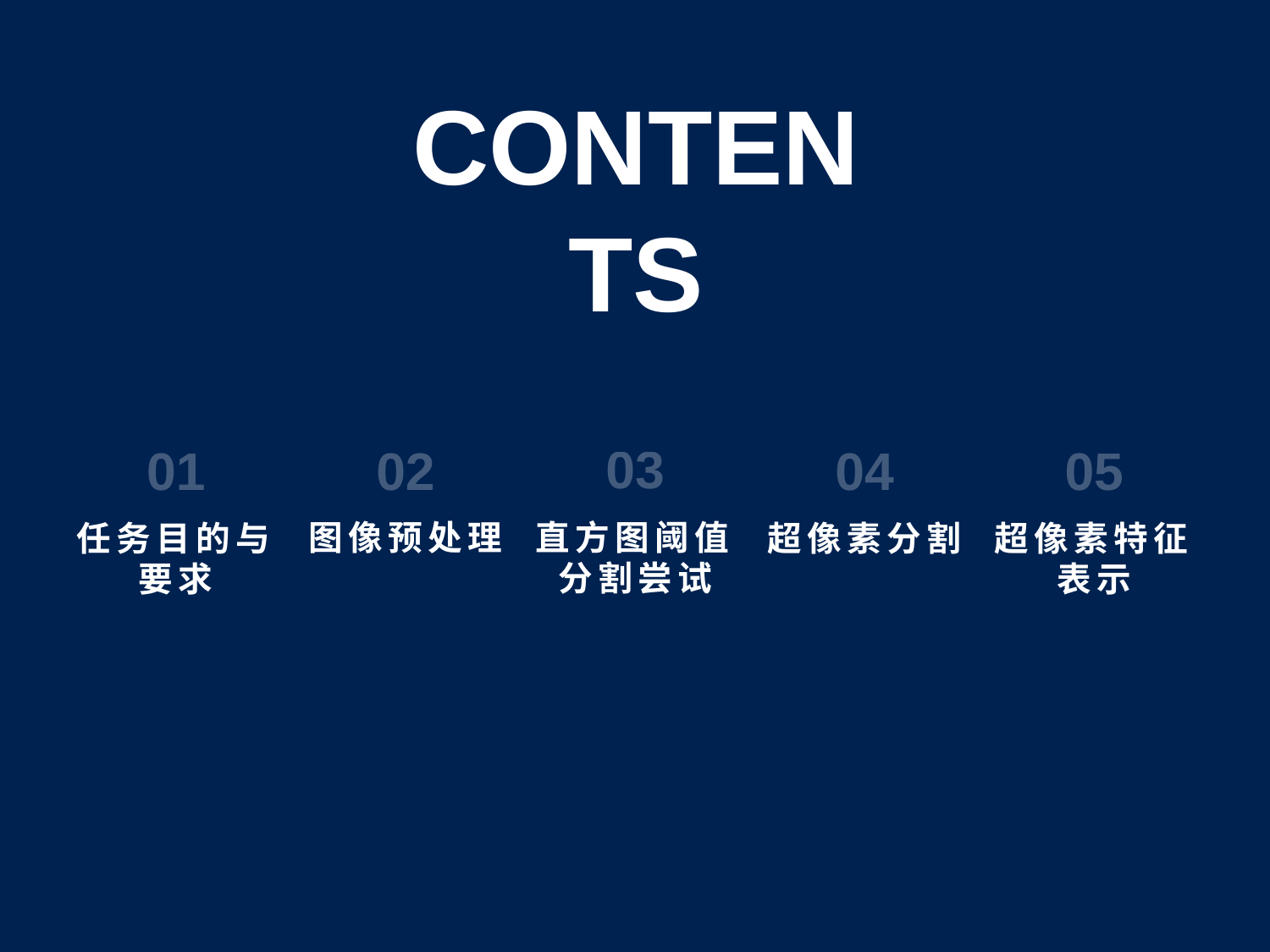

# CONTENTS
03
01
02
04
05
图像预处理
直方图阈值分割尝试
任务目的与要求
超像素分割
超像素特征表示